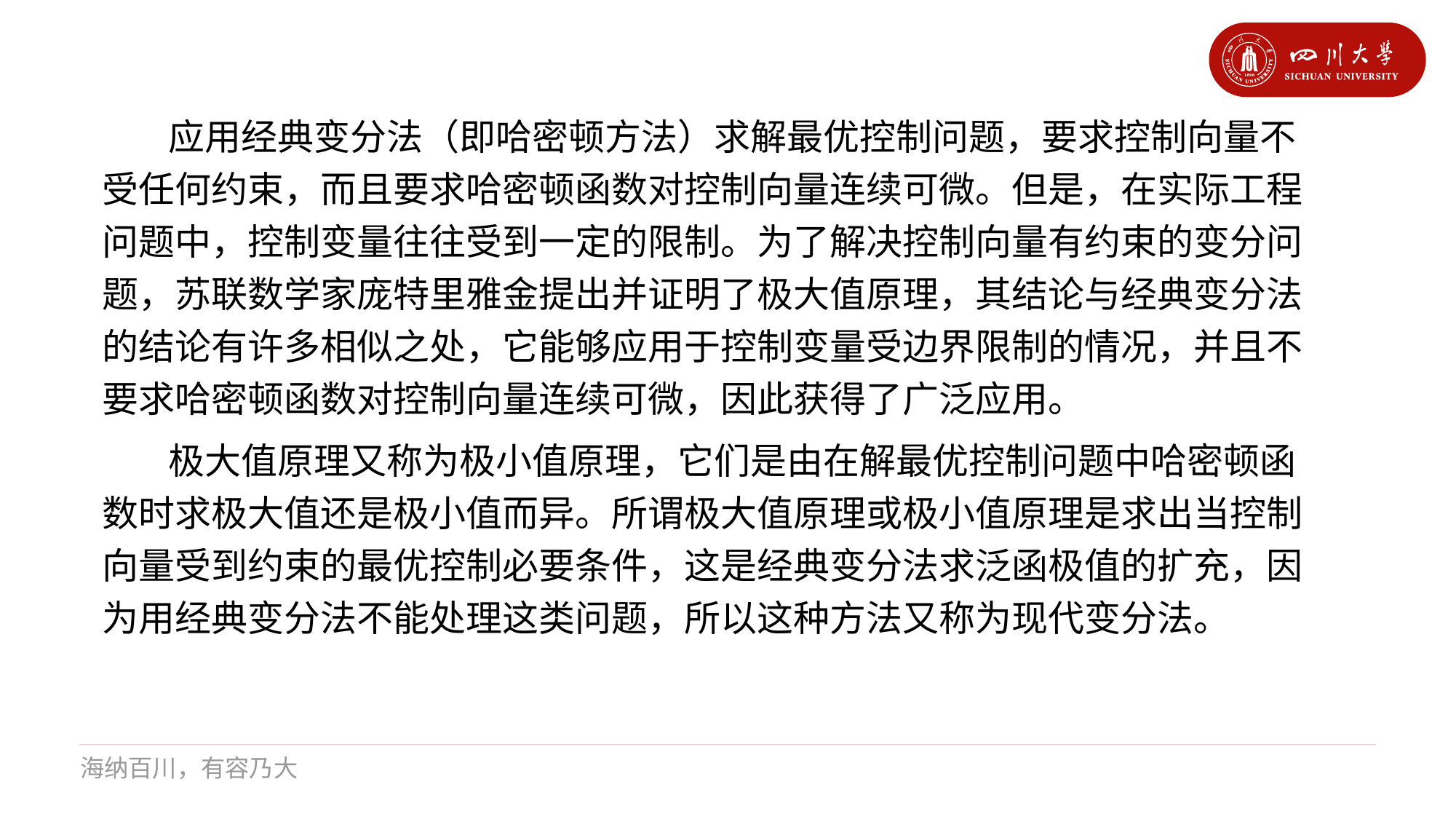

应用经典变分法（即哈密顿方法）求解最优控制问题，要求控制向量不受任何约束，而且要求哈密顿函数对控制向量连续可微。但是，在实际工程问题中，控制变量往往受到一定的限制。为了解决控制向量有约束的变分问题，苏联数学家庞特里雅金提出并证明了极大值原理，其结论与经典变分法的结论有许多相似之处，它能够应用于控制变量受边界限制的情况，并且不要求哈密顿函数对控制向量连续可微，因此获得了广泛应用。
       极大值原理又称为极小值原理，它们是由在解最优控制问题中哈密顿函数时求极大值还是极小值而异。所谓极大值原理或极小值原理是求出当控制向量受到约束的最优控制必要条件，这是经典变分法求泛函极值的扩充，因为用经典变分法不能处理这类问题，所以这种方法又称为现代变分法。